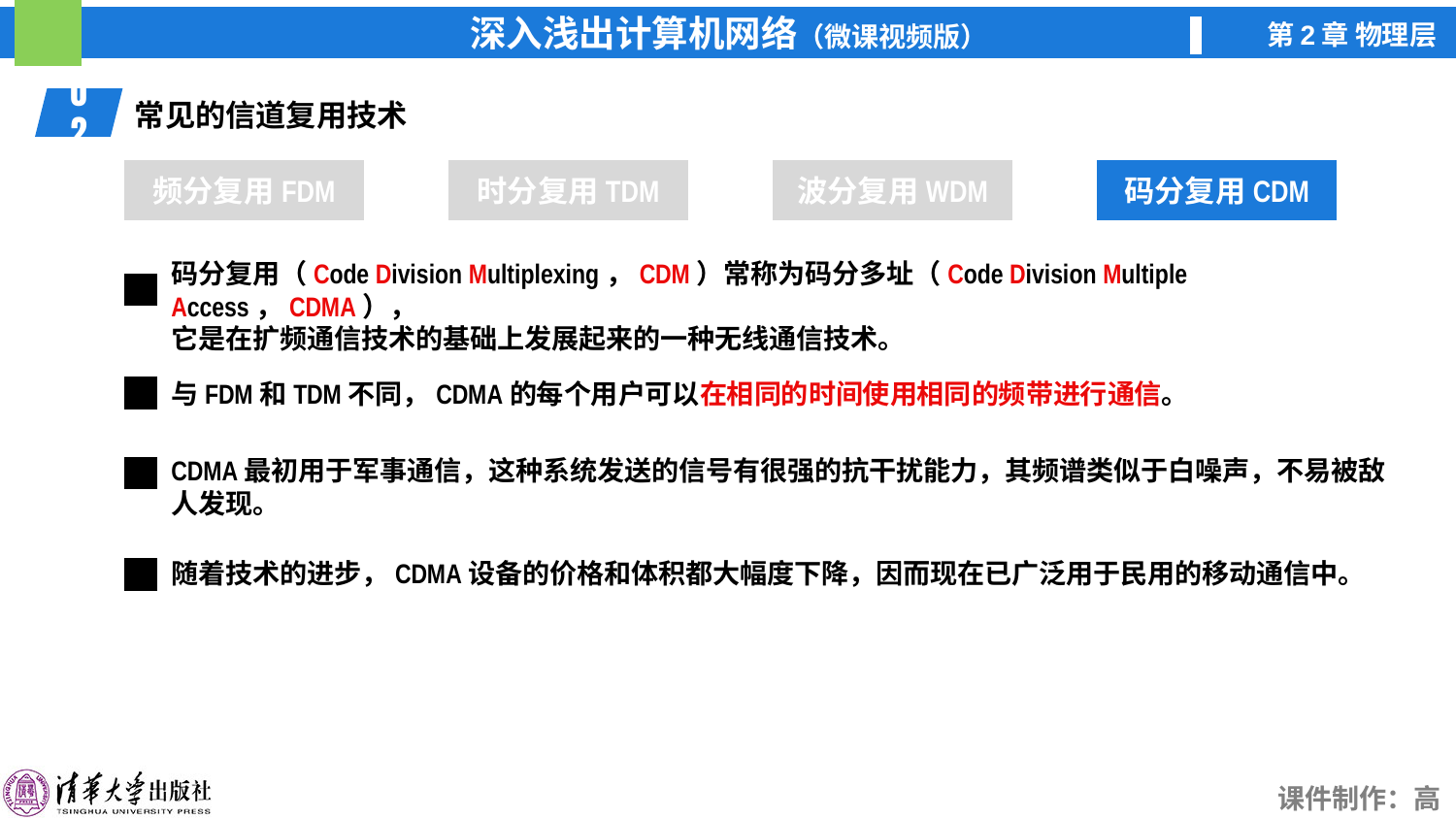

02
常见的信道复用技术
频分复用FDM
时分复用TDM
波分复用WDM
码分复用CDM
码分复用CDM
码分复用（Code Division Multiplexing，CDM）常称为码分多址（Code Division Multiple Access，CDMA），
它是在扩频通信技术的基础上发展起来的一种无线通信技术。

与FDM和TDM不同，CDMA的每个用户可以在相同的时间使用相同的频带进行通信。

CDMA最初用于军事通信，这种系统发送的信号有很强的抗干扰能力，其频谱类似于白噪声，不易被敌人发现。

随着技术的进步，CDMA设备的价格和体积都大幅度下降，因而现在已广泛用于民用的移动通信中。